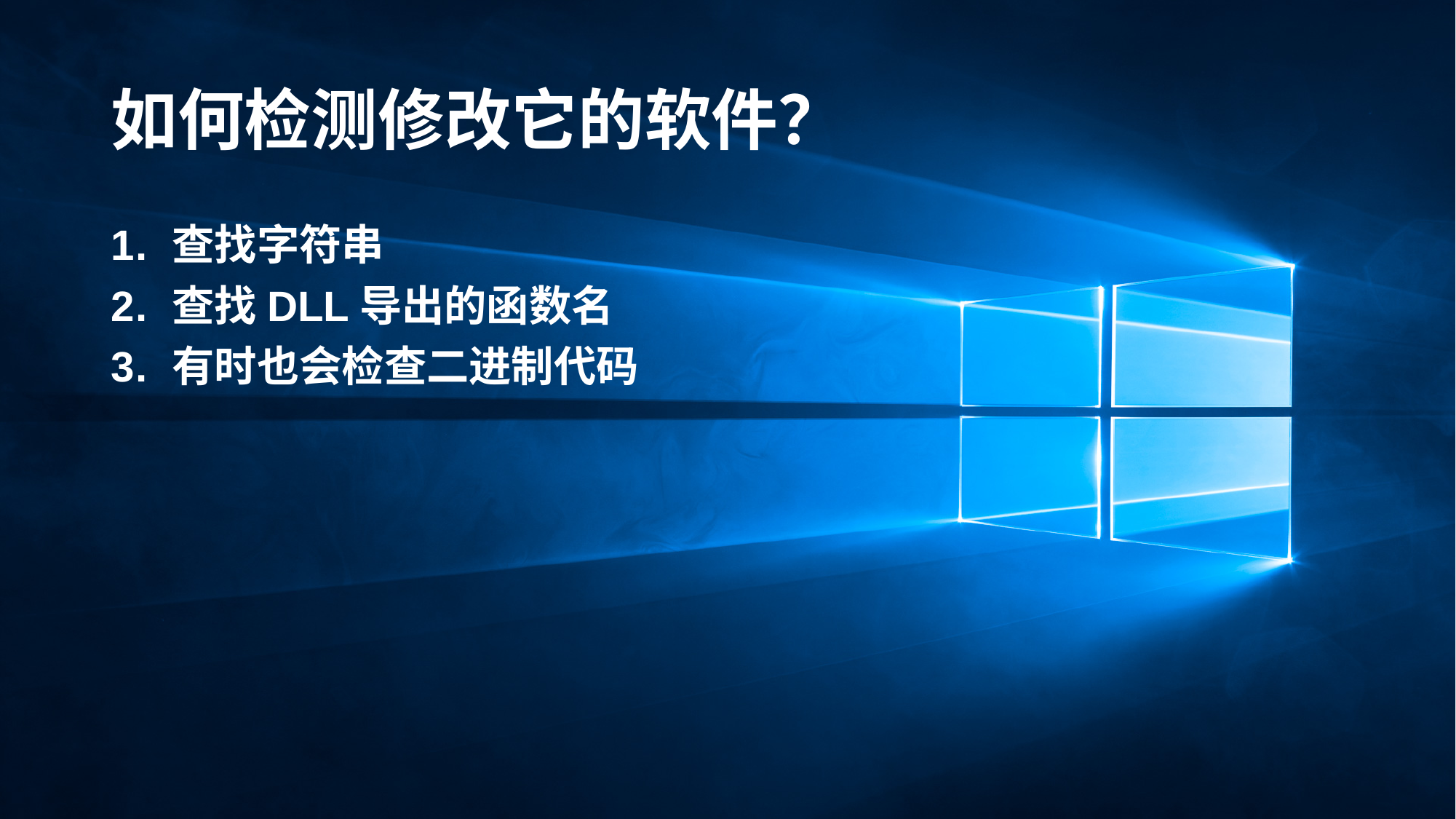

# 如何检测修改它的软件？
查找字符串
查找DLL导出的函数名
有时也会检查二进制代码